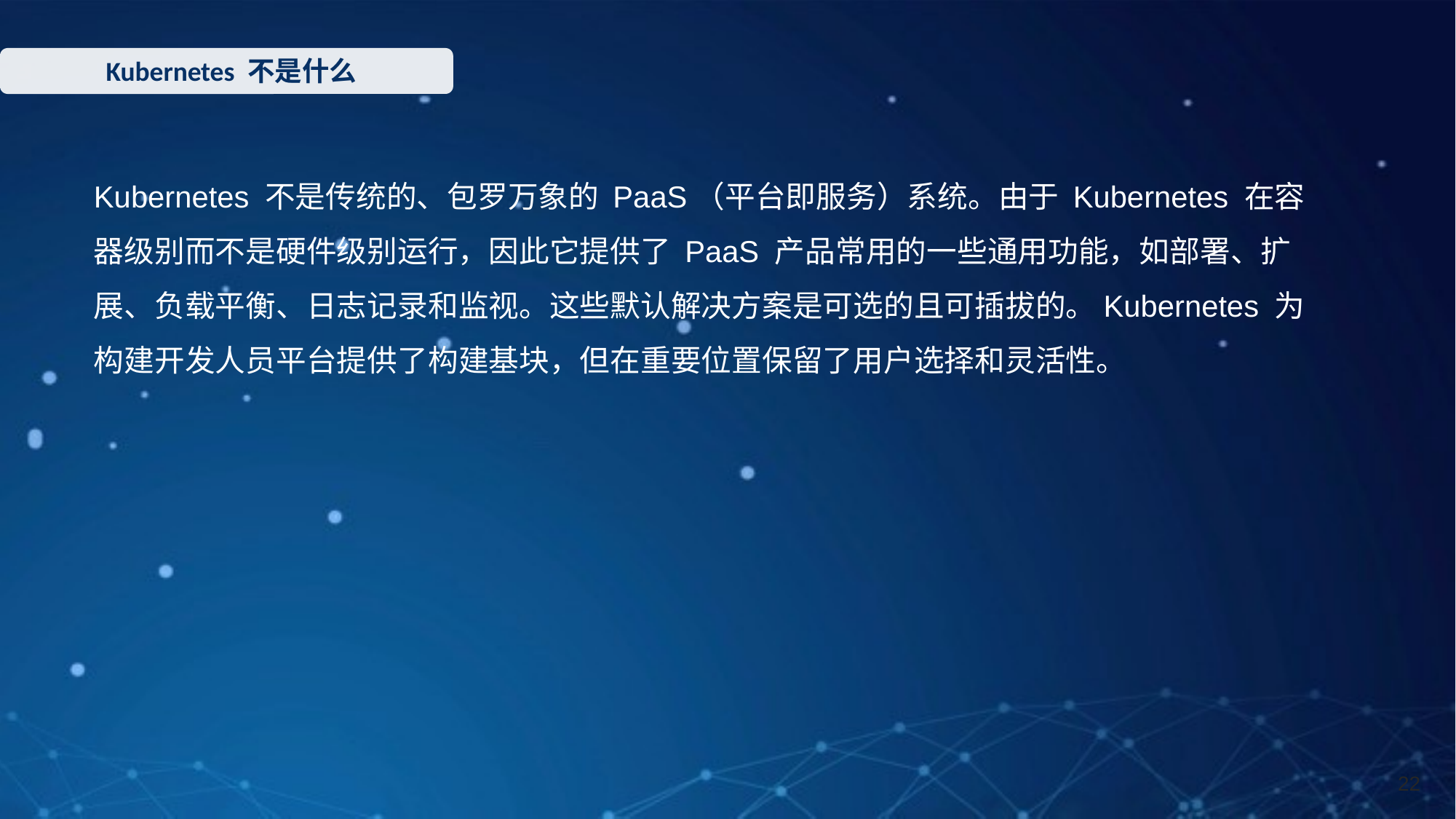

Kubernetes 不是什么

Kubernetes 不是传统的、包罗万象的 PaaS（平台即服务）系统。由于 Kubernetes 在容器级别而不是硬件级别运行，因此它提供了 PaaS 产品常用的一些通用功能，如部署、扩展、负载平衡、日志记录和监视。这些默认解决方案是可选的且可插拔的。Kubernetes 为构建开发人员平台提供了构建基块，但在重要位置保留了用户选择和灵活性。